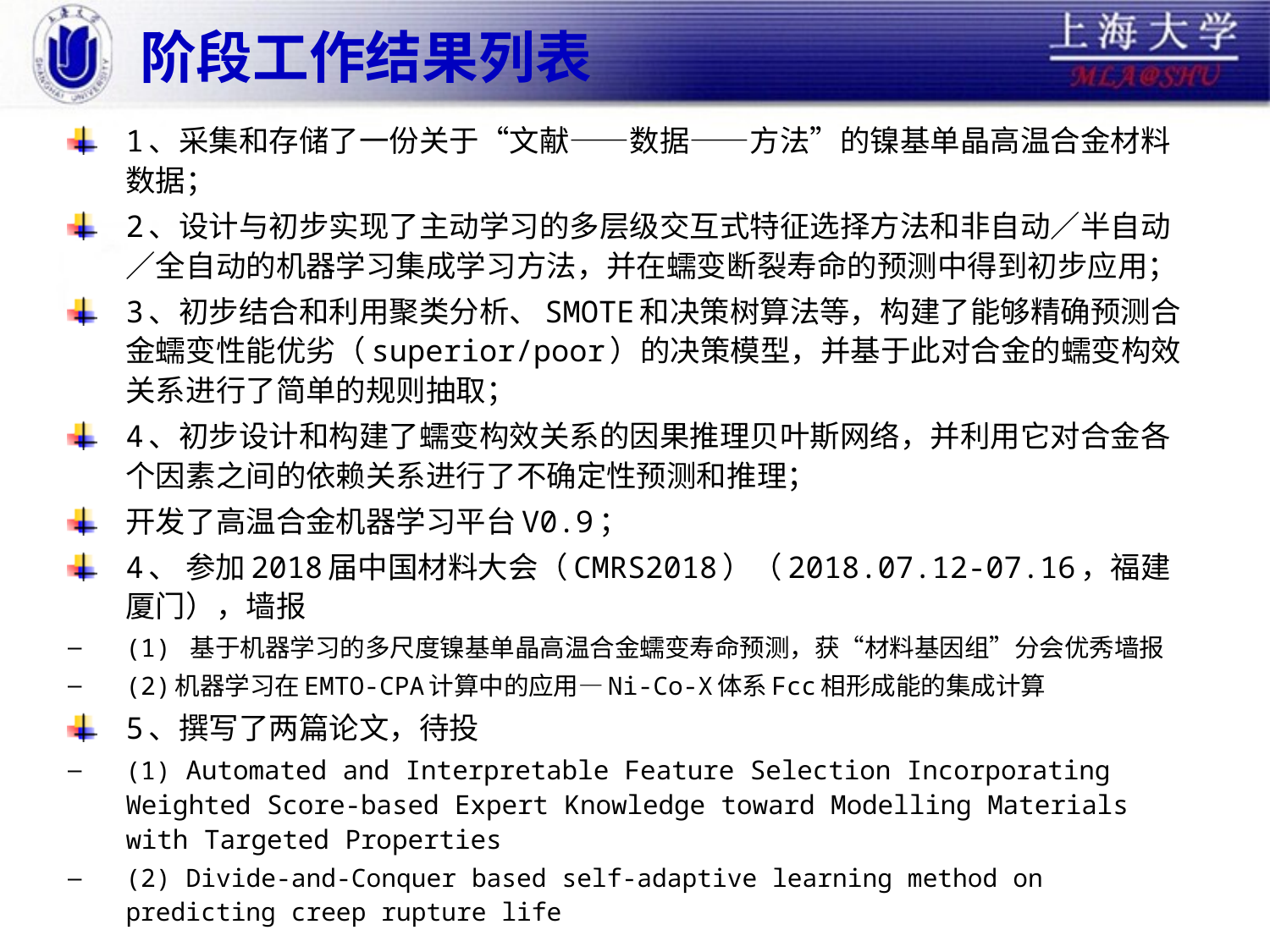

# 阶段工作结果列表
1、采集和存储了一份关于“文献——数据——方法”的镍基单晶高温合金材料数据；
2、设计与初步实现了主动学习的多层级交互式特征选择方法和非自动／半自动／全自动的机器学习集成学习方法，并在蠕变断裂寿命的预测中得到初步应用；
3、初步结合和利用聚类分析、SMOTE和决策树算法等，构建了能够精确预测合金蠕变性能优劣（superior/poor）的决策模型，并基于此对合金的蠕变构效关系进行了简单的规则抽取；
4、初步设计和构建了蠕变构效关系的因果推理贝叶斯网络，并利用它对合金各个因素之间的依赖关系进行了不确定性预测和推理；
开发了高温合金机器学习平台V0.9；
4、 参加2018届中国材料大会（CMRS2018）（2018.07.12-07.16，福建厦门），墙报
(1) 基于机器学习的多尺度镍基单晶高温合金蠕变寿命预测，获“材料基因组”分会优秀墙报
(2)机器学习在EMTO-CPA计算中的应用—Ni-Co-X体系Fcc相形成能的集成计算
5、撰写了两篇论文，待投
(1) Automated and Interpretable Feature Selection Incorporating Weighted Score-based Expert Knowledge toward Modelling Materials with Targeted Properties
(2) Divide-and-Conquer based self-adaptive learning method on predicting creep rupture life